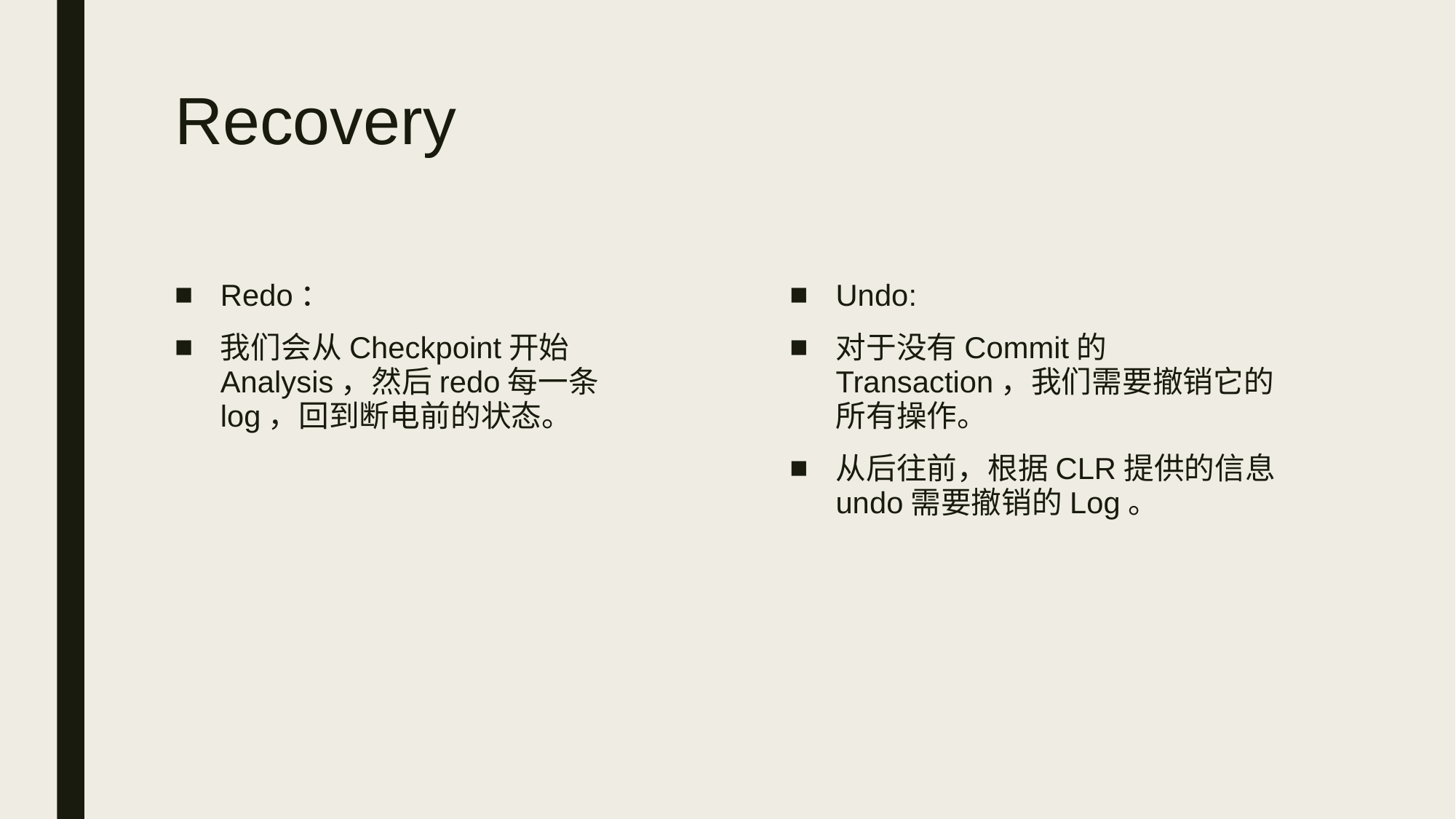

# Recovery
Redo：
我们会从Checkpoint开始Analysis，然后redo每一条log，回到断电前的状态。
Undo:
对于没有Commit的Transaction，我们需要撤销它的所有操作。
从后往前，根据CLR提供的信息undo需要撤销的Log。